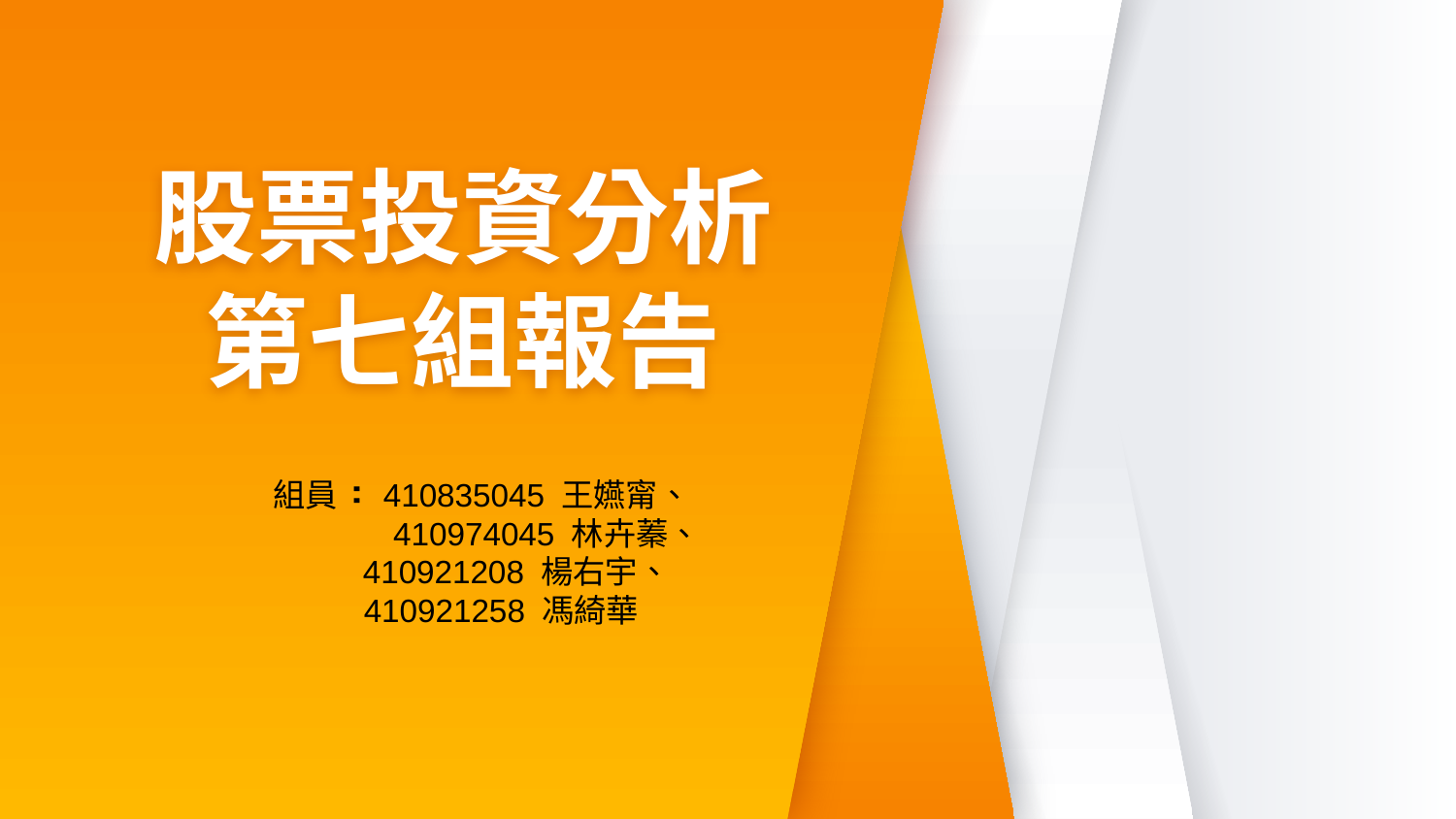

# 股票投資分析
第七組報告
組員 :   410835045 王嬿甯、
                410974045 林卉蓁、
          410921208 楊右宇、
  410921258 馮綺華